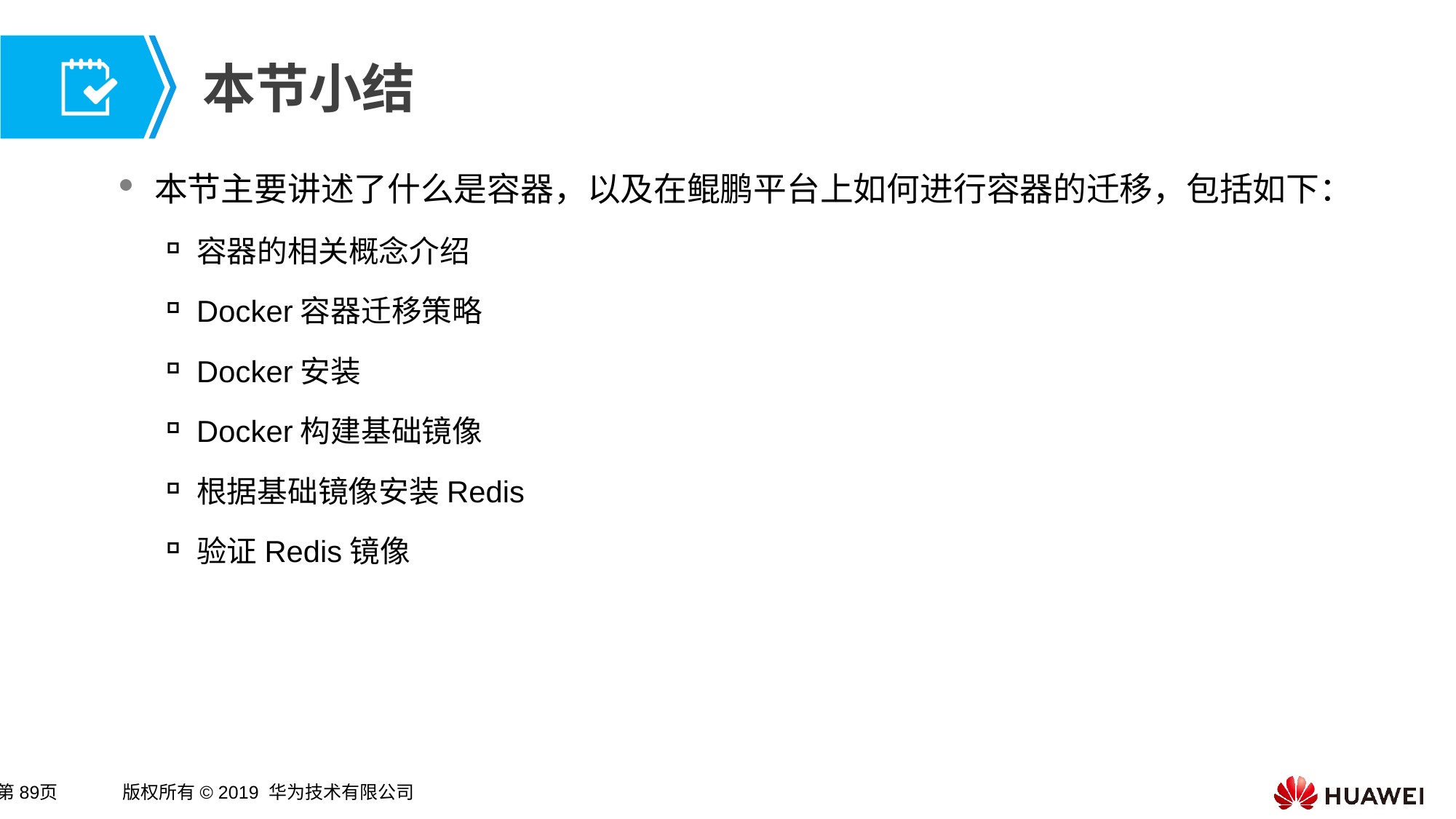

本节主要讲述了什么是容器，以及在鲲鹏平台上如何进行容器的迁移，包括如下：
容器的相关概念介绍
Docker容器迁移策略
Docker安装
Docker构建基础镜像
根据基础镜像安装Redis
验证Redis镜像